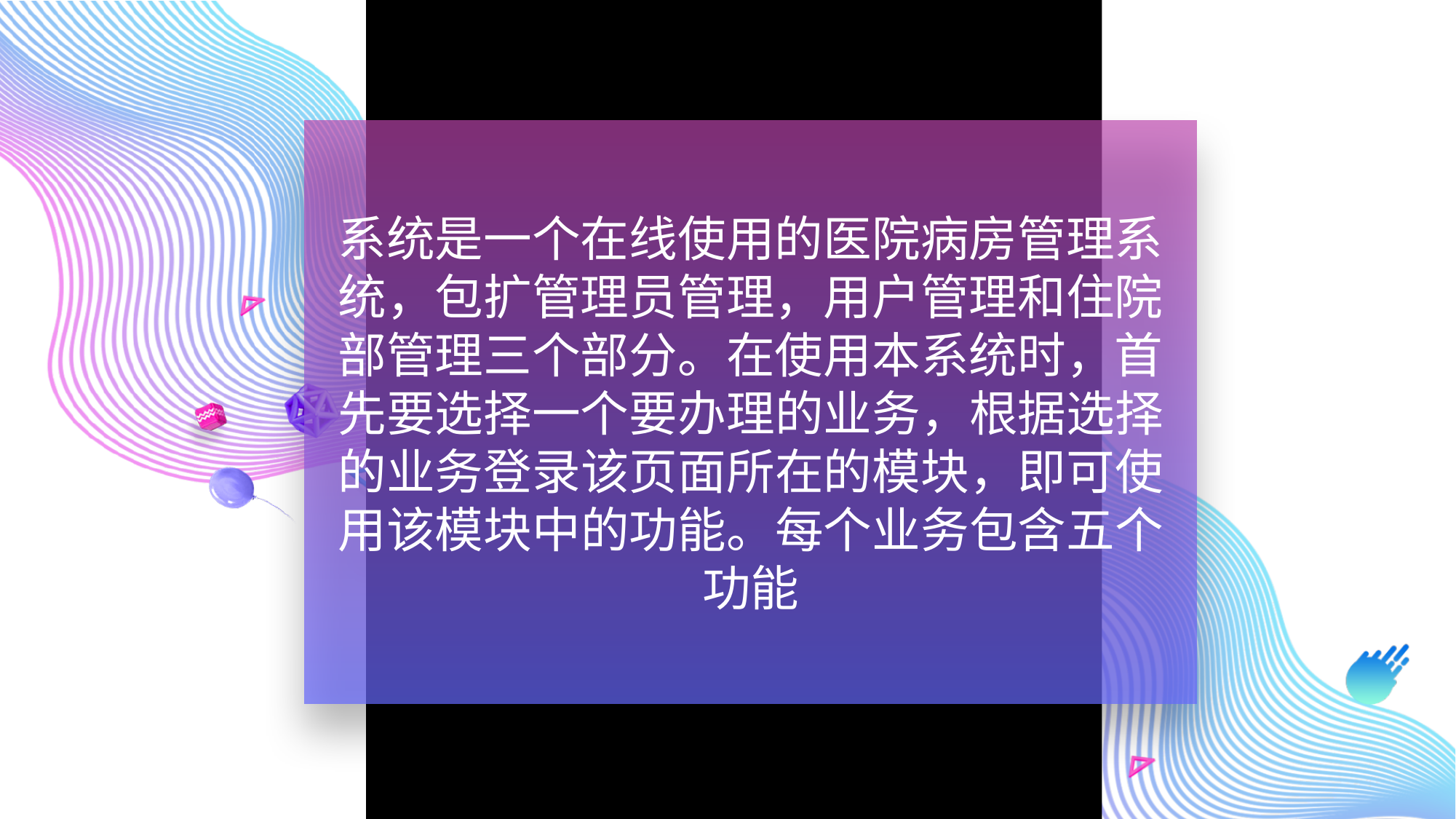

系统是一个在线使用的医院病房管理系统，包扩管理员管理，用户管理和住院部管理三个部分。在使用本系统时，首先要选择一个要办理的业务，根据选择的业务登录该页面所在的模块，即可使用该模块中的功能。每个业务包含五个功能
e7d195523061f1c0c2b73831c94a3edc981f60e396d3e182073EE1468018468A7F192AE5E5CD515B6C3125F8AF6E4EE646174E8CF0B46FD19828DCE8CDA3B3A044A74F0E769C5FA8CB87AB6FC303C8BA3785FAC64AF542477C9CA3F1CCEF08BACD862AD9302A30AF04ED292338DA567D7D55C3080E8FB2AF41B4A7A1FF6DB145AF6C4DC91D2DAB763CC924C2AD167219
04